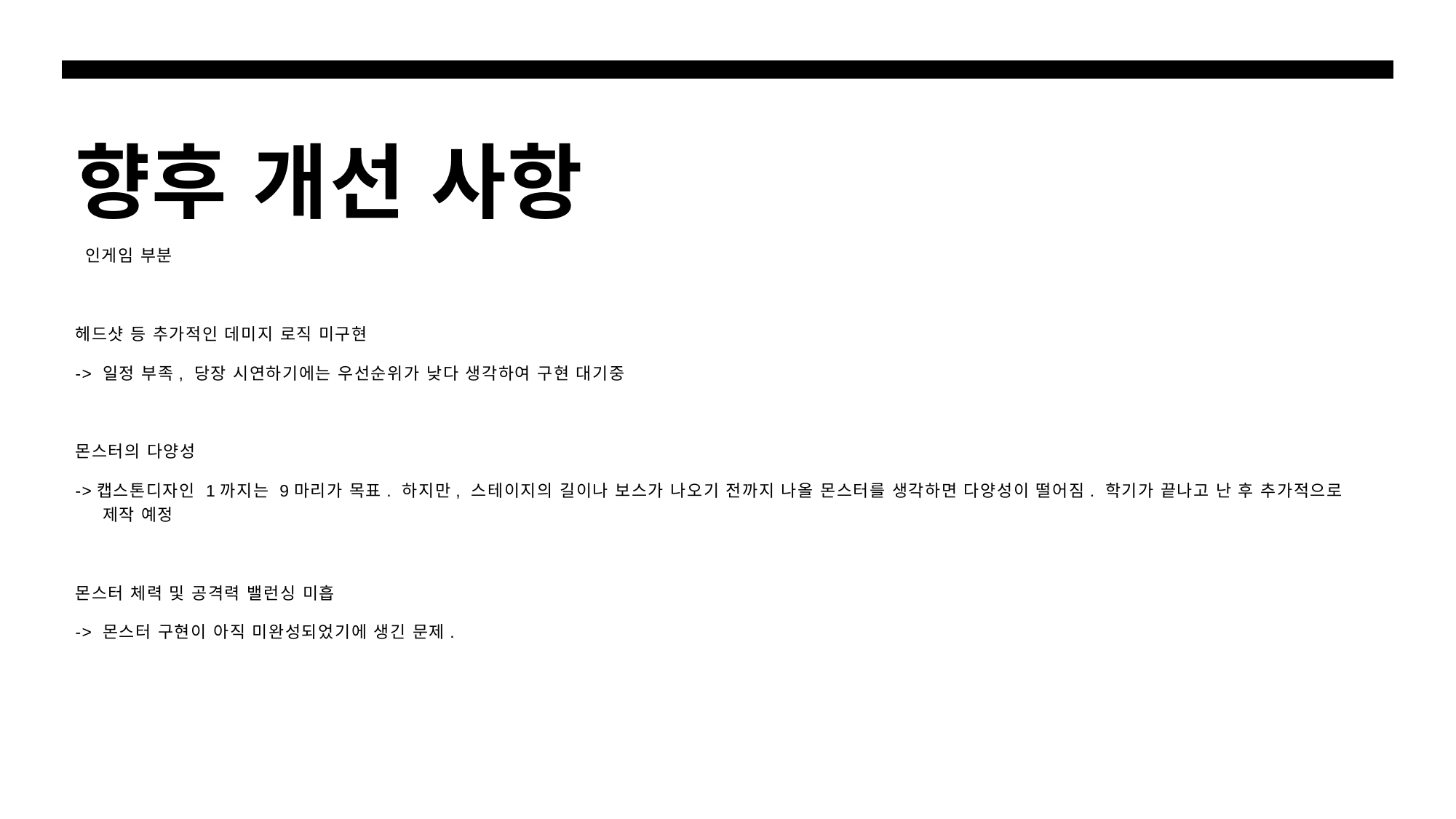

# 향후 개선 사항
 인게임 부분

헤드샷 등 추가적인 데미지 로직 미구현
-> 일정 부족, 당장 시연하기에는 우선순위가 낮다 생각하여 구현 대기중

몬스터의 다양성
->캡스톤디자인 1까지는 9마리가 목표. 하지만, 스테이지의 길이나 보스가 나오기 전까지 나올 몬스터를 생각하면 다양성이 떨어짐. 학기가 끝나고 난 후 추가적으로 제작 예정

몬스터 체력 및 공격력 밸런싱 미흡
-> 몬스터 구현이 아직 미완성되었기에 생긴 문제.